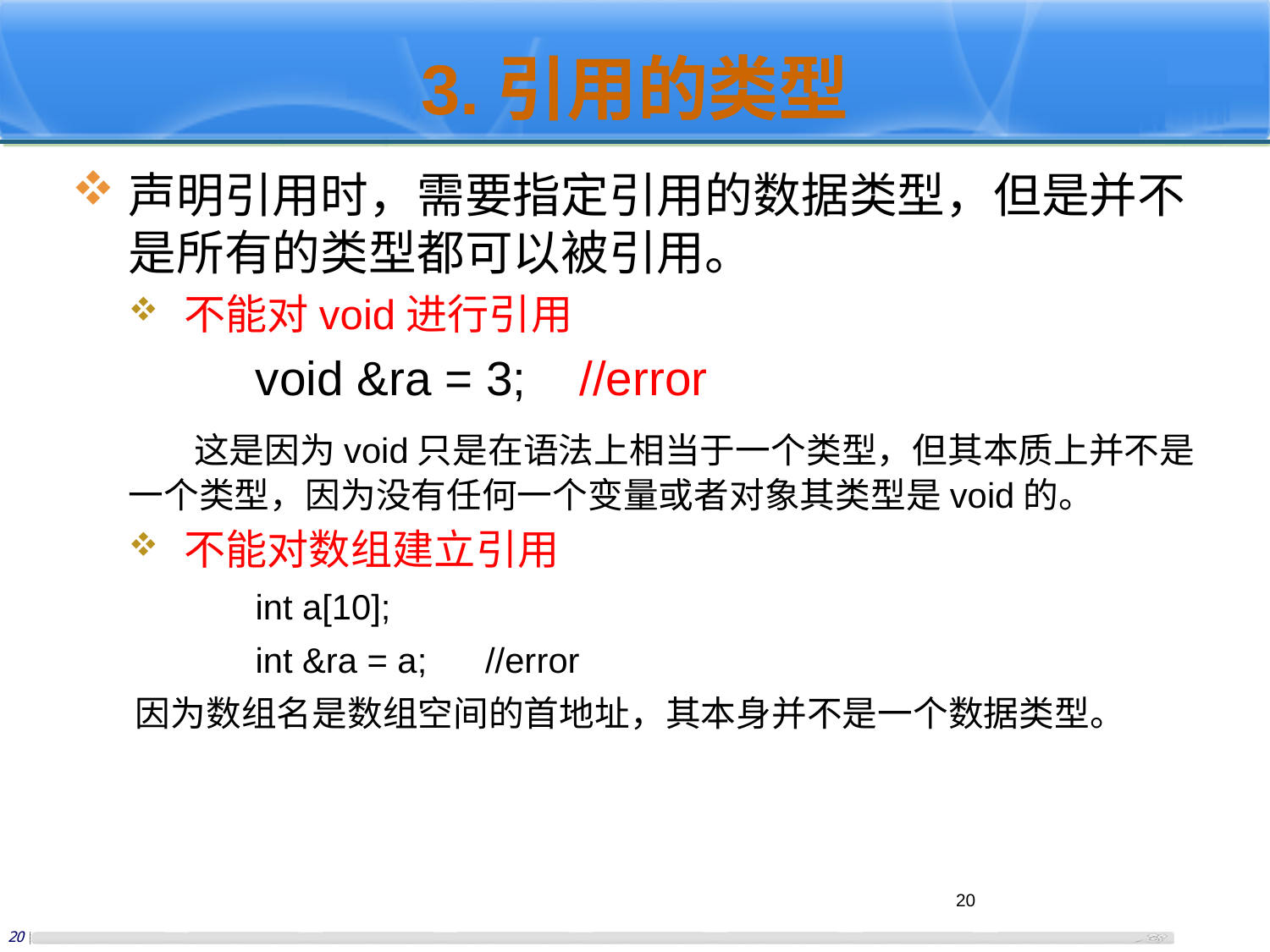

# 3.引用的类型
声明引用时，需要指定引用的数据类型，但是并不是所有的类型都可以被引用。
不能对void进行引用
		void &ra = 3;    //error
	     这是因为void只是在语法上相当于一个类型，但其本质上并不是一个类型，因为没有任何一个变量或者对象其类型是void的。
不能对数组建立引用
		int a[10];
		int &ra = a;      //error
       因为数组名是数组空间的首地址，其本身并不是一个数据类型。

20